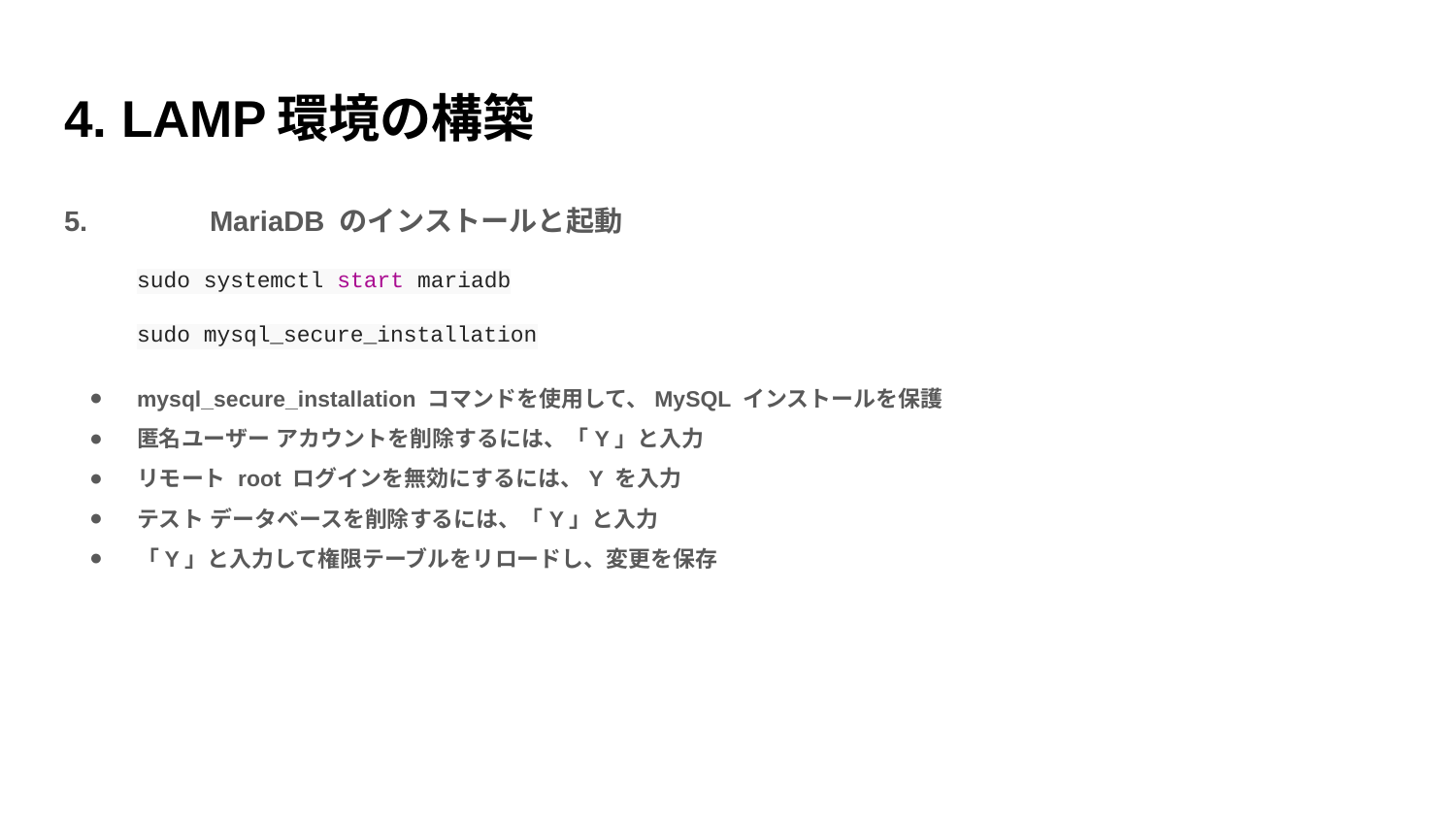

# 4. LAMP環境の構築
5.	MariaDB のインストールと起動
sudo systemctl start mariadb
sudo mysql_secure_installation
mysql_secure_installation コマンドを使用して、MySQL インストールを保護
匿名ユーザー アカウントを削除するには、「Y」と入力
リモート root ログインを無効にするには、Y を入力
テスト データベースを削除するには、「Y」と入力
「Y」と入力して権限テーブルをリロードし、変更を保存